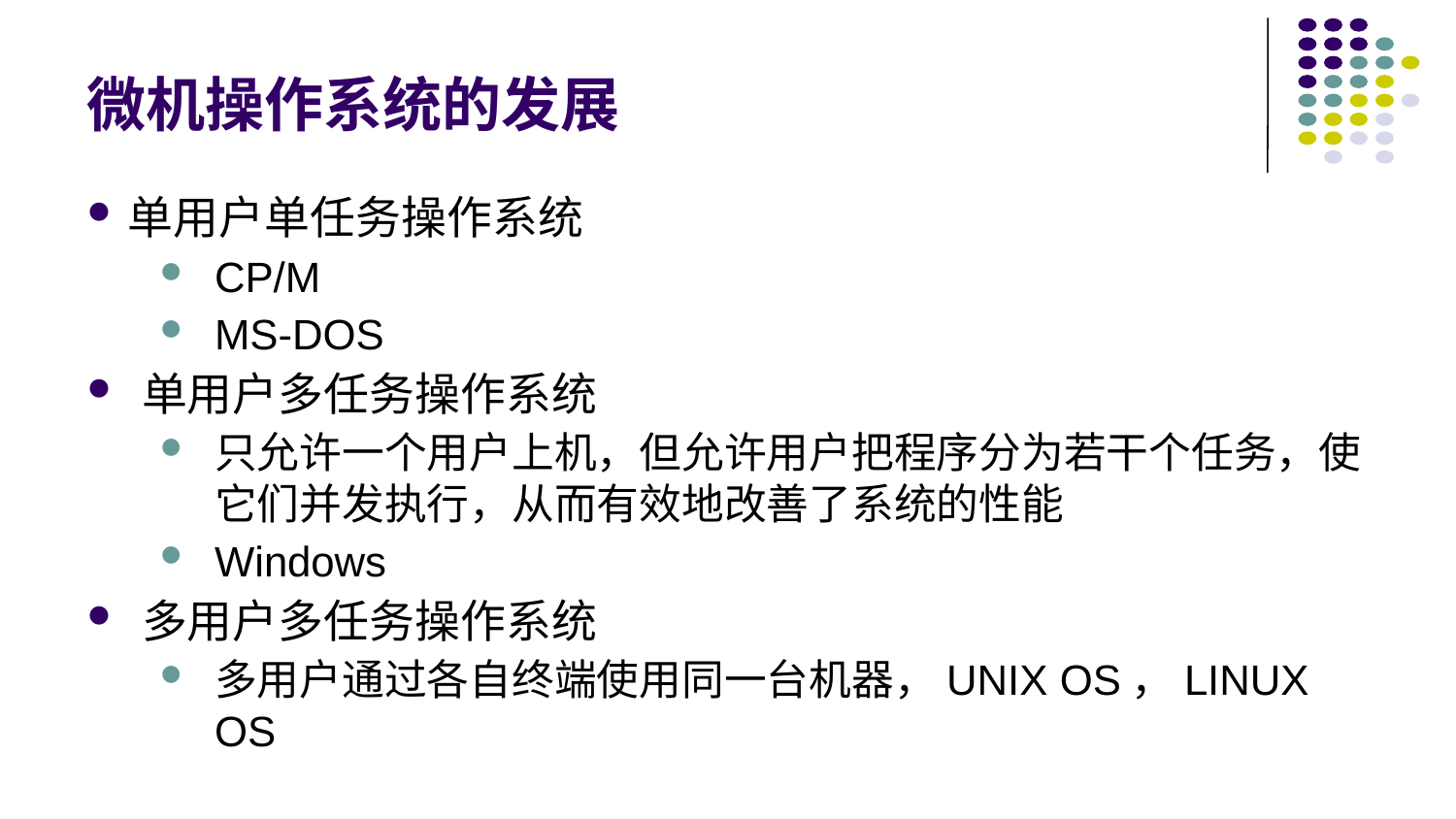

# 微机操作系统的发展
单用户单任务操作系统
CP/M
MS-DOS
单用户多任务操作系统
只允许一个用户上机，但允许用户把程序分为若干个任务，使它们并发执行，从而有效地改善了系统的性能
Windows
多用户多任务操作系统
多用户通过各自终端使用同一台机器，UNIX OS，LINUX OS
40